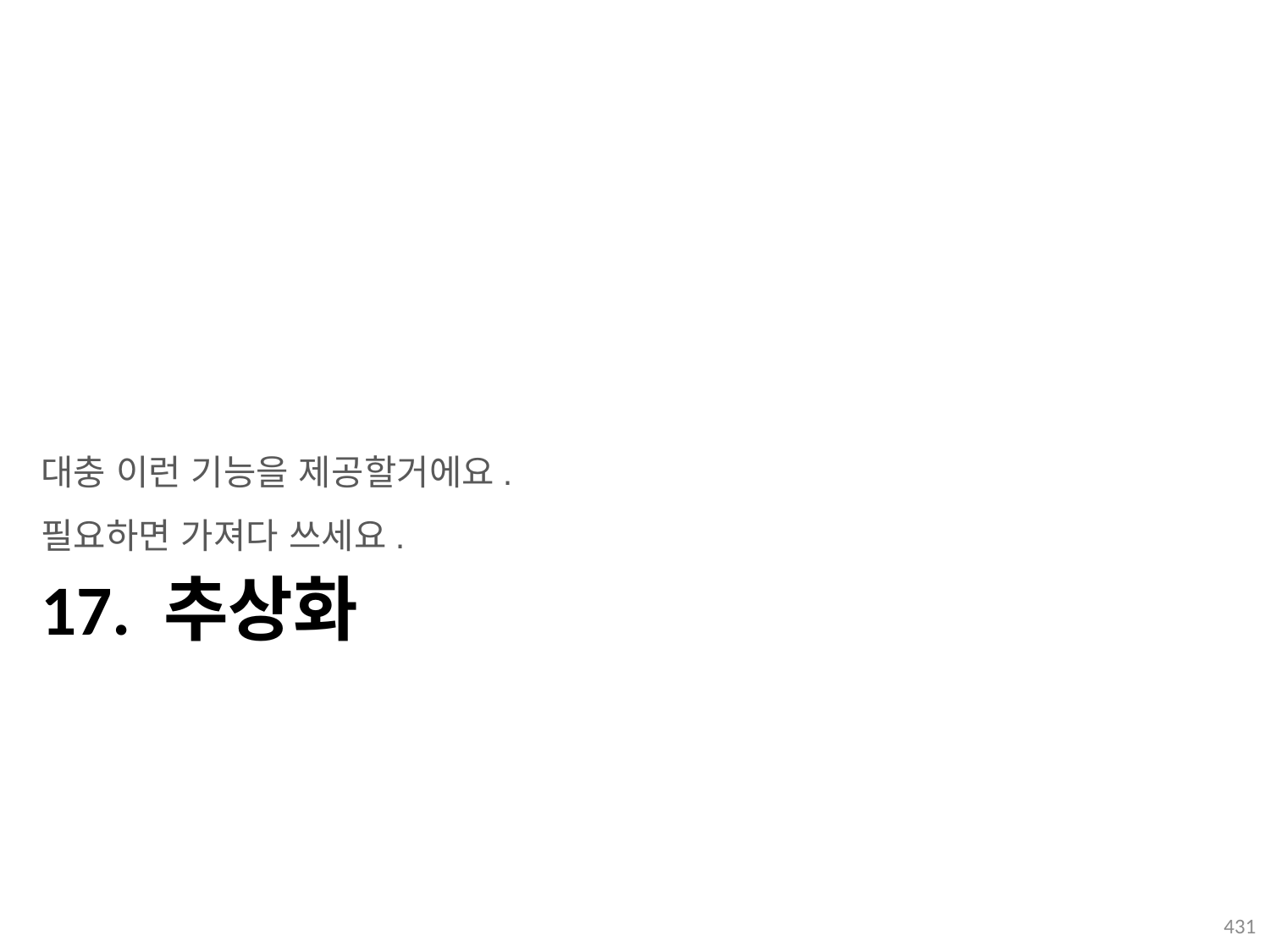

대충 이런 기능을 제공할거에요.
필요하면 가져다 쓰세요.
# 17. 추상화
431